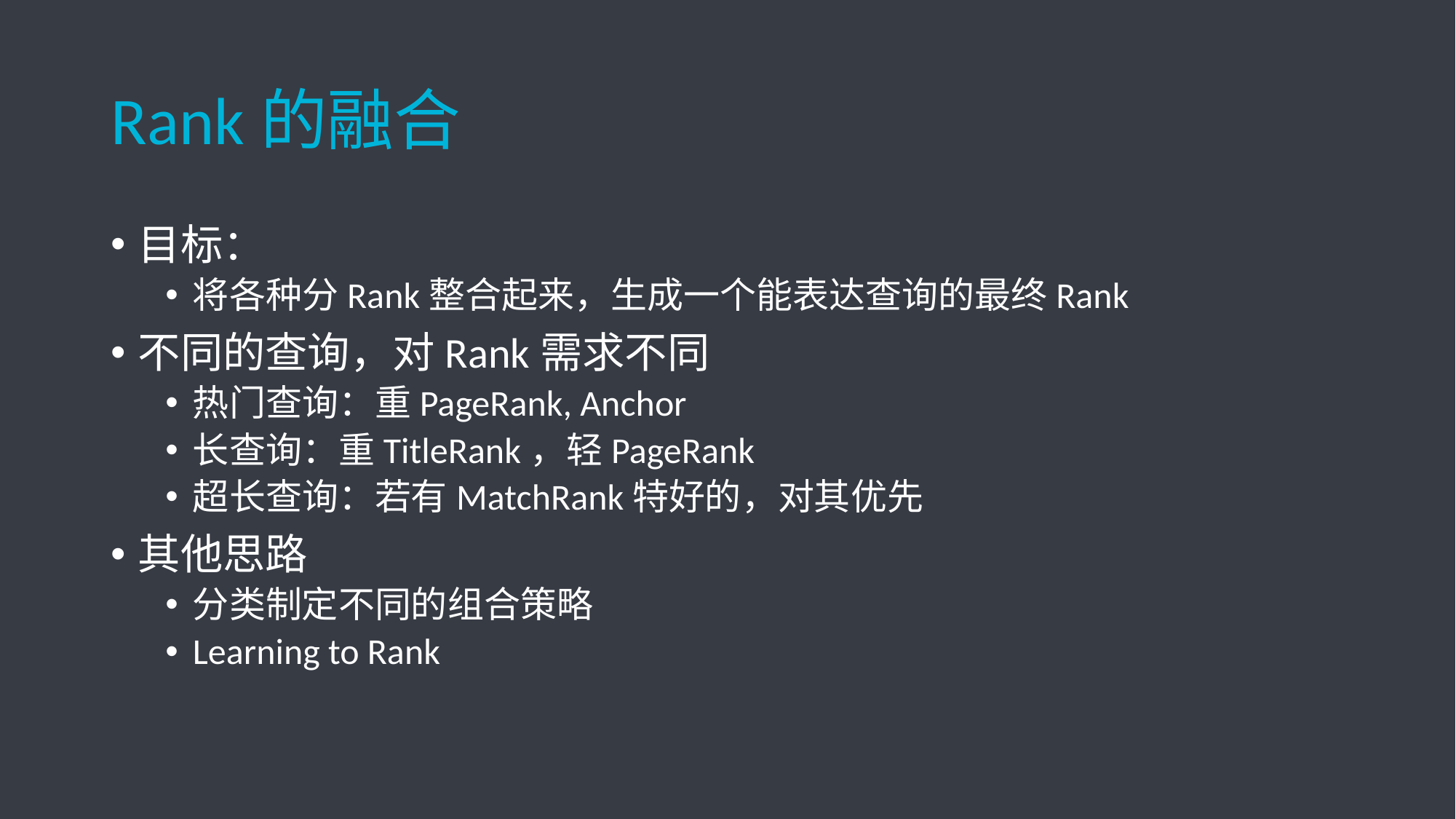

# Rank的融合
目标：
将各种分Rank整合起来，生成一个能表达查询的最终Rank
不同的查询，对Rank需求不同
热门查询：重PageRank, Anchor
长查询：重TitleRank，轻PageRank
超长查询：若有MatchRank特好的，对其优先
其他思路
分类制定不同的组合策略
Learning to Rank